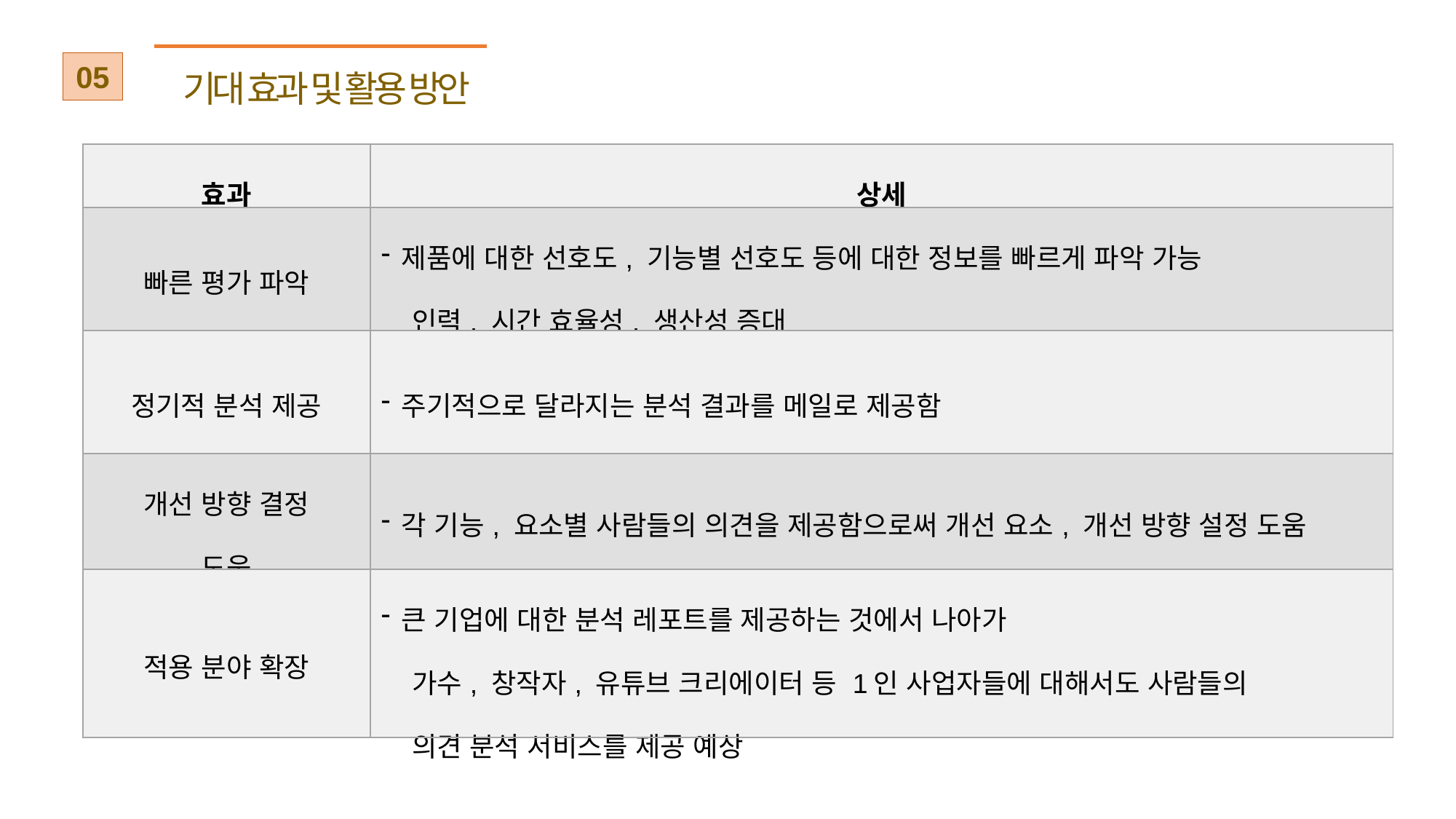

05
기대 효과 및 활용 방안
| 효과 | 상세 |
| --- | --- |
| 빠른 평가 파악 | 제품에 대한 선호도, 기능별 선호도 등에 대한 정보를 빠르게 파악 가능 인력, 시간 효율성, 생산성 증대 |
| 정기적 분석 제공 | 주기적으로 달라지는 분석 결과를 메일로 제공함 |
| 개선 방향 결정 도움 | 각 기능, 요소별 사람들의 의견을 제공함으로써 개선 요소, 개선 방향 설정 도움 |
| 적용 분야 확장 | 큰 기업에 대한 분석 레포트를 제공하는 것에서 나아가 가수, 창작자, 유튜브 크리에이터 등 1인 사업자들에 대해서도 사람들의 의견 분석 서비스를 제공 예상 |